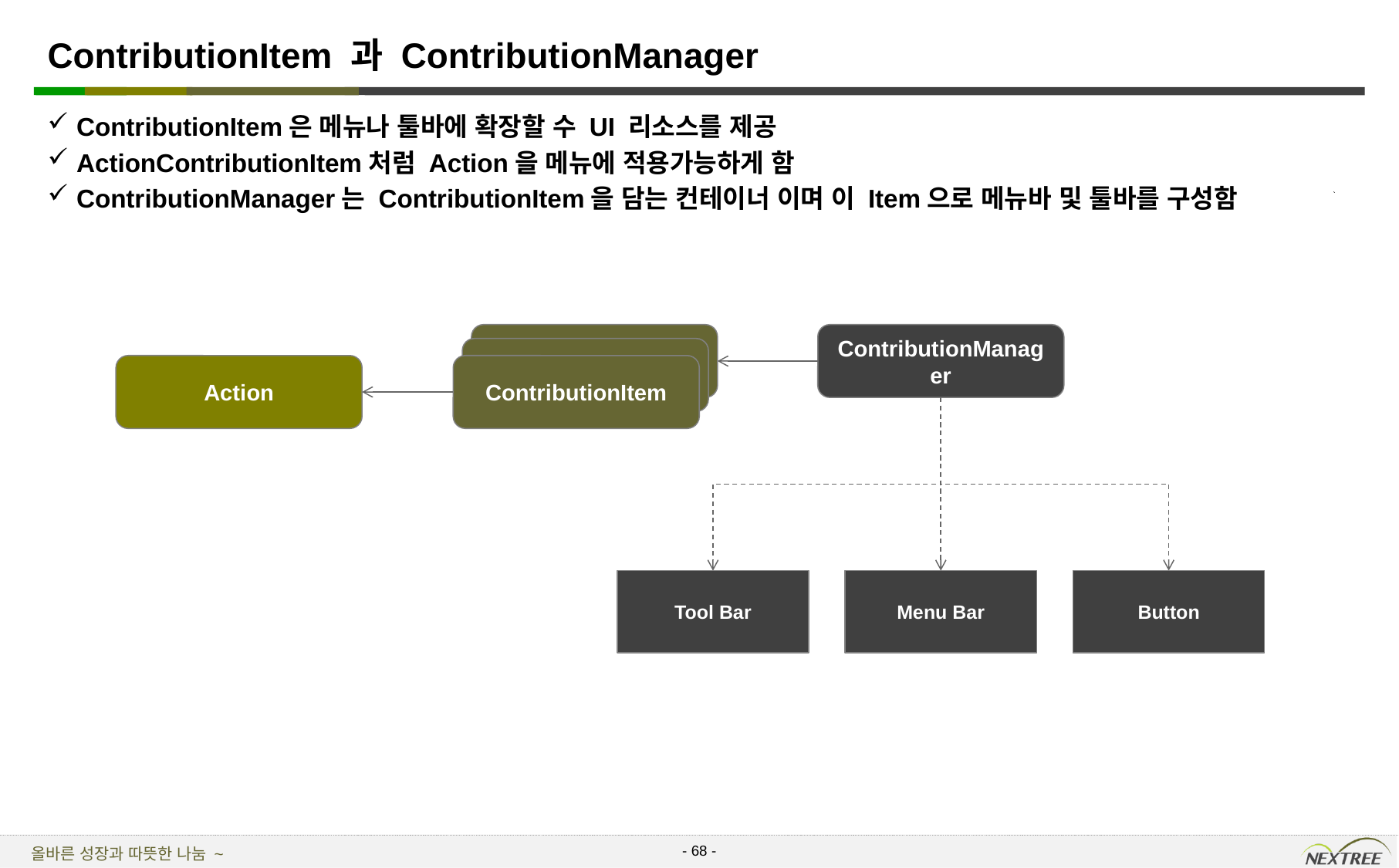

# ContributionItem 과 ContributionManager
ContributionItem은 메뉴나 툴바에 확장할 수 UI 리소스를 제공
ActionContributionItem처럼 Action을 메뉴에 적용가능하게 함
ContributionManager는 ContributionItem을 담는 컨테이너 이며 이 Item으로 메뉴바 및 툴바를 구성함
ContributionItem
ContributionManager
ContributionItem
Action
ContributionItem
Tool Bar
Menu Bar
Button